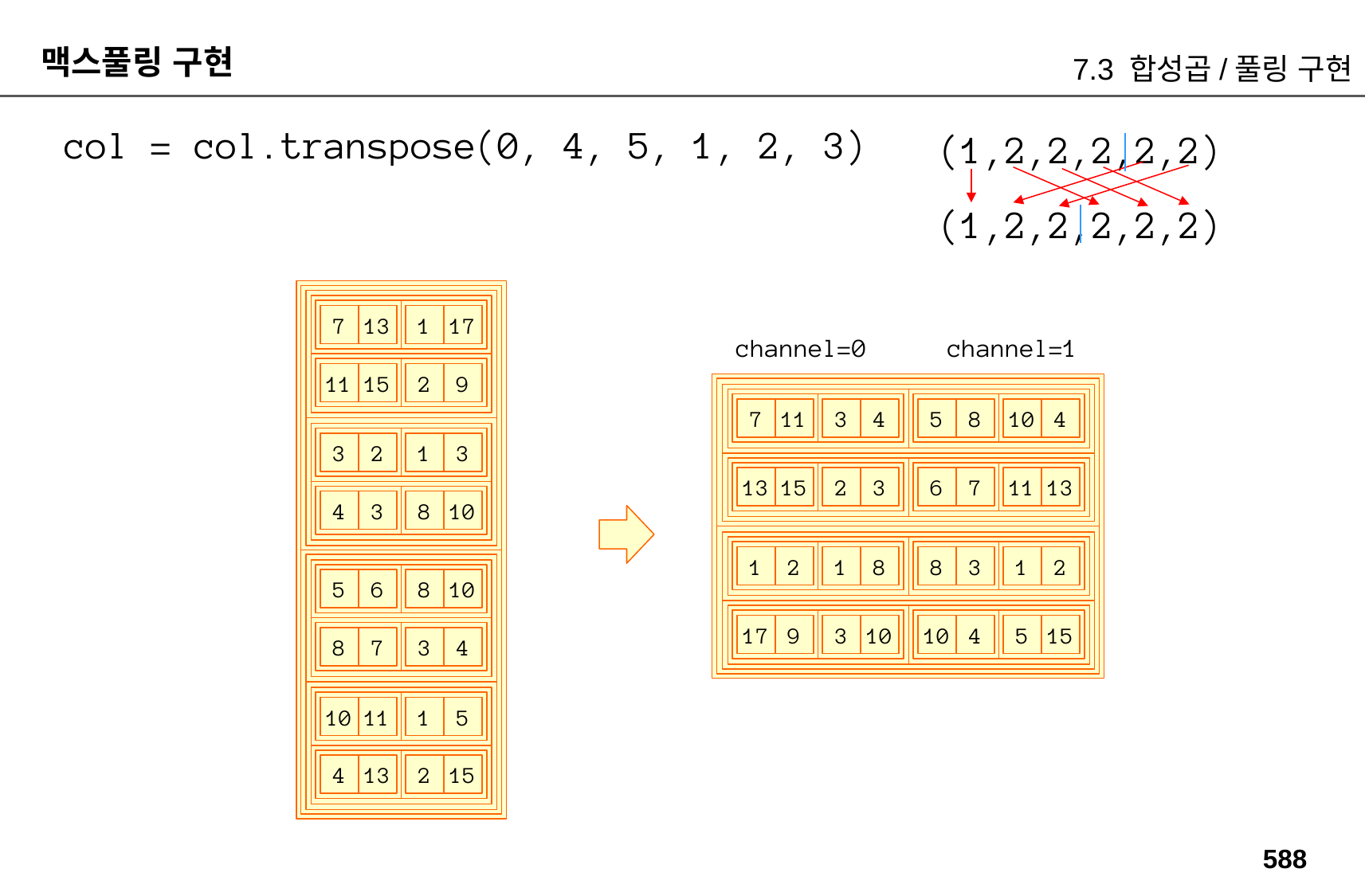

맥스풀링 구현
7.3 합성곱/풀링 구현
col = col.transpose(0, 4, 5, 1, 2, 3)
(1,2,2,2,2,2)
(1,2,2,2,2,2)

1
17
7
13
channel=1
channel=0

2
9
11
15

3
4
10
4
7
11
5
8

1
3
3
2

2
3
11
13
13
15
6
7

8
10
4
3

1
8
1
2
1
2
8
3

8
10
5
6

3

3
10
5
15
17
9
10
4

3
4
8
7

1
5
10
11

2
15
4
13